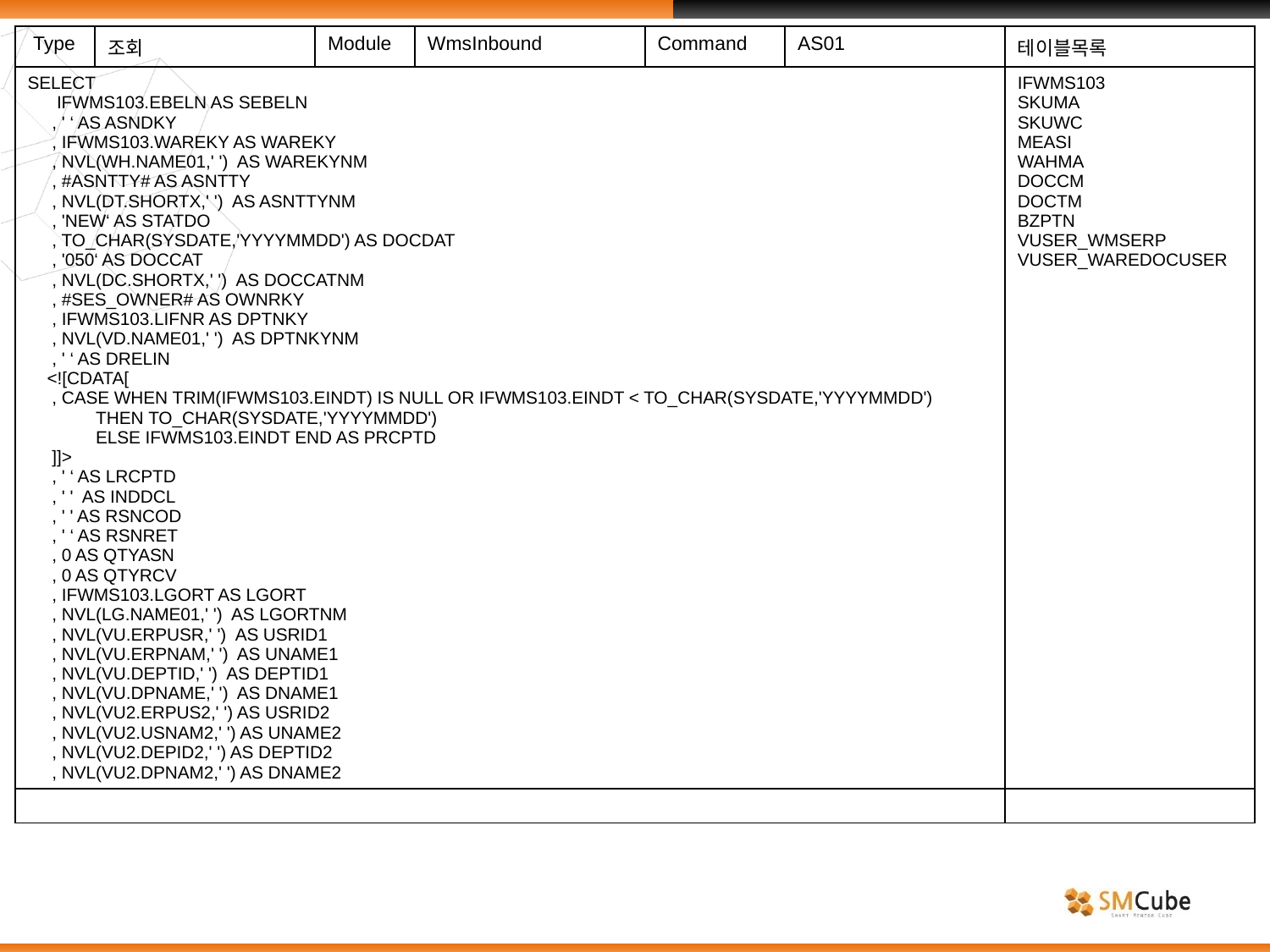

| Type | 조회 | Module | WmsInbound | Command | AS01 | 테이블목록 |
| --- | --- | --- | --- | --- | --- | --- |
| SELECT IFWMS103.EBELN AS SEBELN , ' ‘ AS ASNDKY , IFWMS103.WAREKY AS WAREKY , NVL(WH.NAME01,' ') AS WAREKYNM , #ASNTTY# AS ASNTTY , NVL(DT.SHORTX,' ') AS ASNTTYNM , 'NEW‘ AS STATDO , TO\_CHAR(SYSDATE,'YYYYMMDD') AS DOCDAT , '050‘ AS DOCCAT , NVL(DC.SHORTX,' ') AS DOCCATNM , #SES\_OWNER# AS OWNRKY , IFWMS103.LIFNR AS DPTNKY , NVL(VD.NAME01,' ') AS DPTNKYNM , ' ‘ AS DRELIN <![CDATA[ , CASE WHEN TRIM(IFWMS103.EINDT) IS NULL OR IFWMS103.EINDT < TO\_CHAR(SYSDATE,'YYYYMMDD') THEN TO\_CHAR(SYSDATE,'YYYYMMDD') ELSE IFWMS103.EINDT END AS PRCPTD ]]> , ' ‘ AS LRCPTD , ' ' AS INDDCL , ' ' AS RSNCOD , ' ‘ AS RSNRET , 0 AS QTYASN , 0 AS QTYRCV , IFWMS103.LGORT AS LGORT , NVL(LG.NAME01,' ') AS LGORTNM , NVL(VU.ERPUSR,' ') AS USRID1 , NVL(VU.ERPNAM,' ') AS UNAME1 , NVL(VU.DEPTID,' ') AS DEPTID1 , NVL(VU.DPNAME,' ') AS DNAME1 , NVL(VU2.ERPUS2,' ') AS USRID2 , NVL(VU2.USNAM2,' ') AS UNAME2 , NVL(VU2.DEPID2,' ') AS DEPTID2 , NVL(VU2.DPNAM2,' ') AS DNAME2 |  |  |  |  |  | IFWMS103 SKUMA SKUWC MEASI WAHMA DOCCM DOCTM BZPTN VUSER\_WMSERP VUSER\_WAREDOCUSER |
|  |  |  |  |  |  |  |